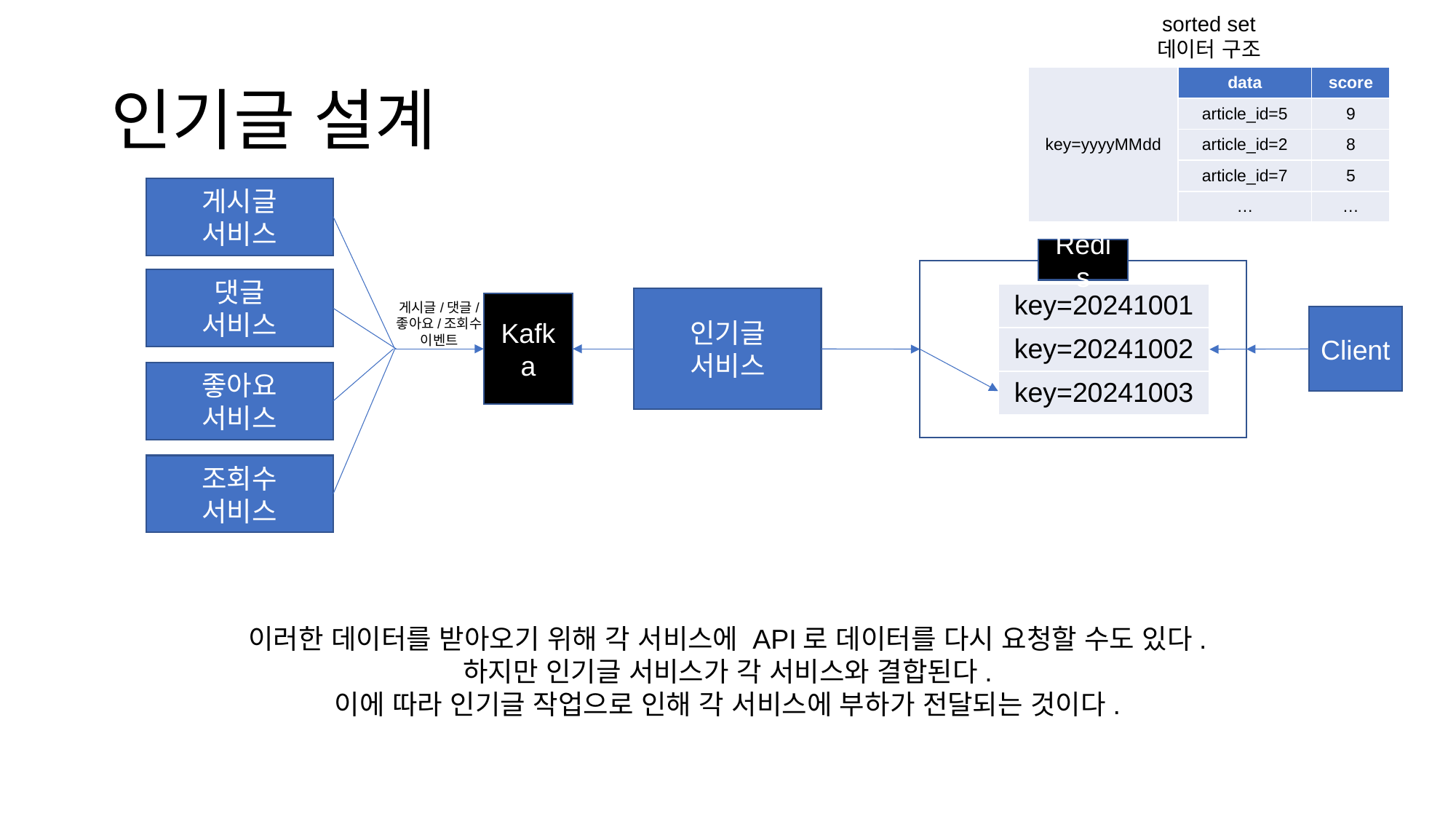

sorted set
데이터 구조
# 인기글 설계
| key=yyyyMMdd | data | score |
| --- | --- | --- |
|  | article\_id=5 | 9 |
|  | article\_id=2 | 8 |
|  | article\_id=7 | 5 |
|  | … | … |
게시글
서비스
Redis

댓글
서비스
| key=20241001 |
| --- |
| key=20241002 |
| key=20241003 |
인기글
서비스
게시글/댓글/
좋아요/조회수
이벤트
Kafka
Client
좋아요
서비스
조회수
서비스
이러한 데이터를 받아오기 위해 각 서비스에 API로 데이터를 다시 요청할 수도 있다.
하지만 인기글 서비스가 각 서비스와 결합된다.
이에 따라 인기글 작업으로 인해 각 서비스에 부하가 전달되는 것이다.